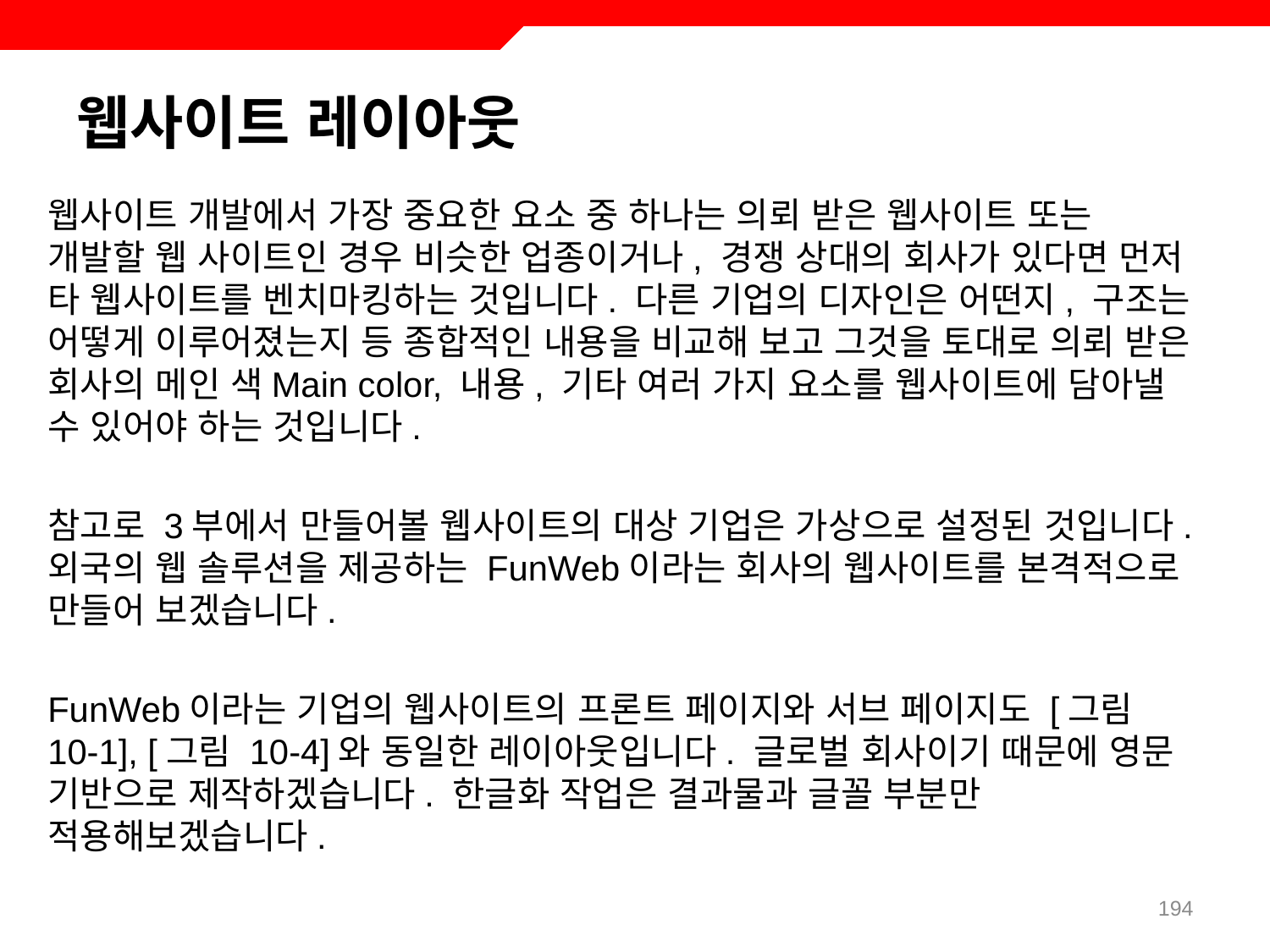

# 웹사이트 레이아웃
웹사이트 개발에서 가장 중요한 요소 중 하나는 의뢰 받은 웹사이트 또는 개발할 웹 사이트인 경우 비슷한 업종이거나, 경쟁 상대의 회사가 있다면 먼저 타 웹사이트를 벤치마킹하는 것입니다. 다른 기업의 디자인은 어떤지, 구조는 어떻게 이루어졌는지 등 종합적인 내용을 비교해 보고 그것을 토대로 의뢰 받은 회사의 메인 색Main color, 내용, 기타 여러 가지 요소를 웹사이트에 담아낼 수 있어야 하는 것입니다.

참고로 3부에서 만들어볼 웹사이트의 대상 기업은 가상으로 설정된 것입니다. 외국의 웹 솔루션을 제공하는 FunWeb이라는 회사의 웹사이트를 본격적으로 만들어 보겠습니다.

FunWeb이라는 기업의 웹사이트의 프론트 페이지와 서브 페이지도 [그림 10-1], [그림 10-4]와 동일한 레이아웃입니다. 글로벌 회사이기 때문에 영문 기반으로 제작하겠습니다. 한글화 작업은 결과물과 글꼴 부분만 적용해보겠습니다.
194